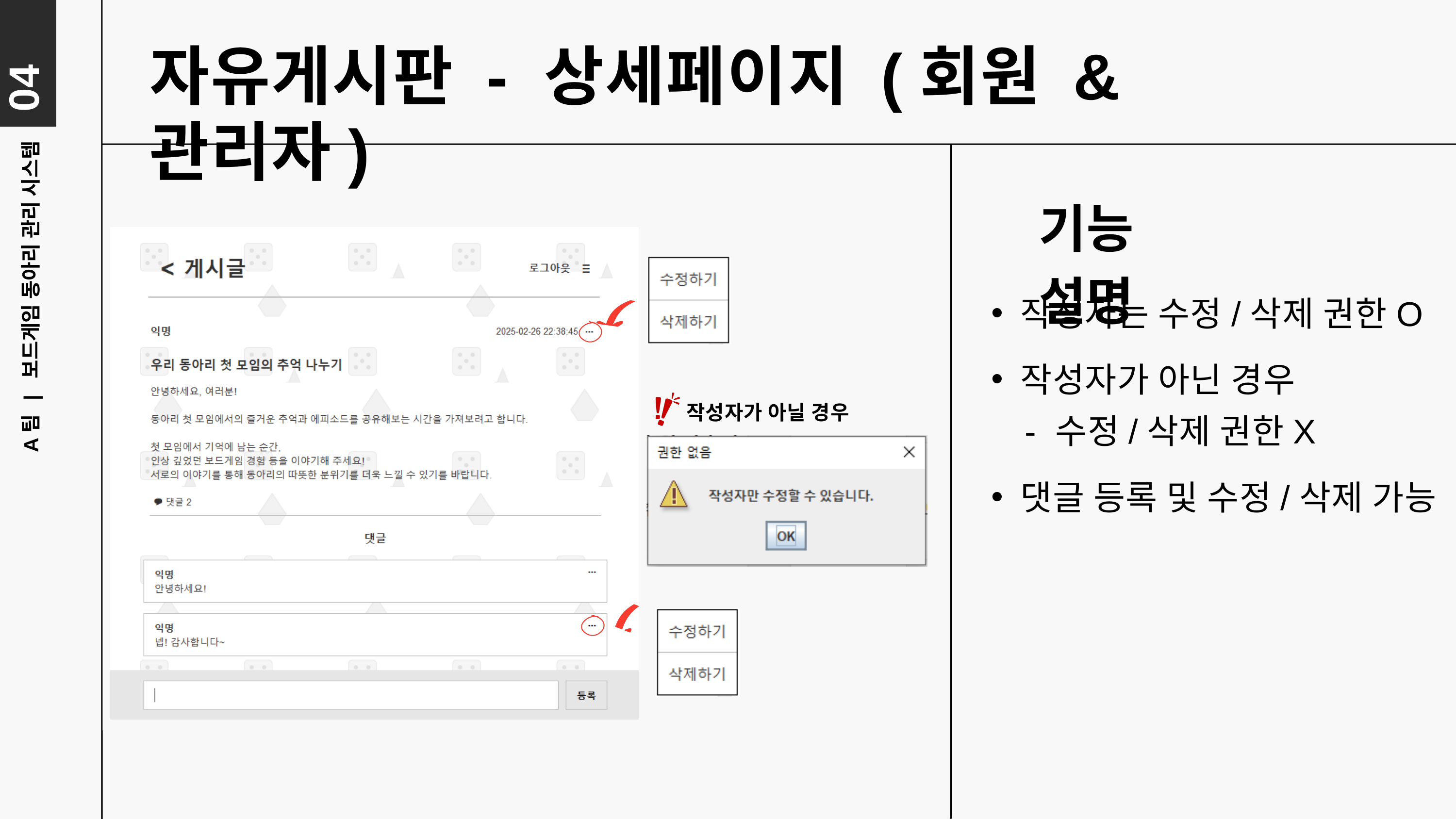

04

자유게시판 - 상세페이지 (회원 & 관리자)

기능 설명

작성자는 수정/삭제 권한O
A팀  |  보드게임 동아리 관리 시스템

작성자가 아닌 경우
      - 수정/삭제 권한X

작성자가 아닐 경우

댓글 등록 및 수정/삭제 가능